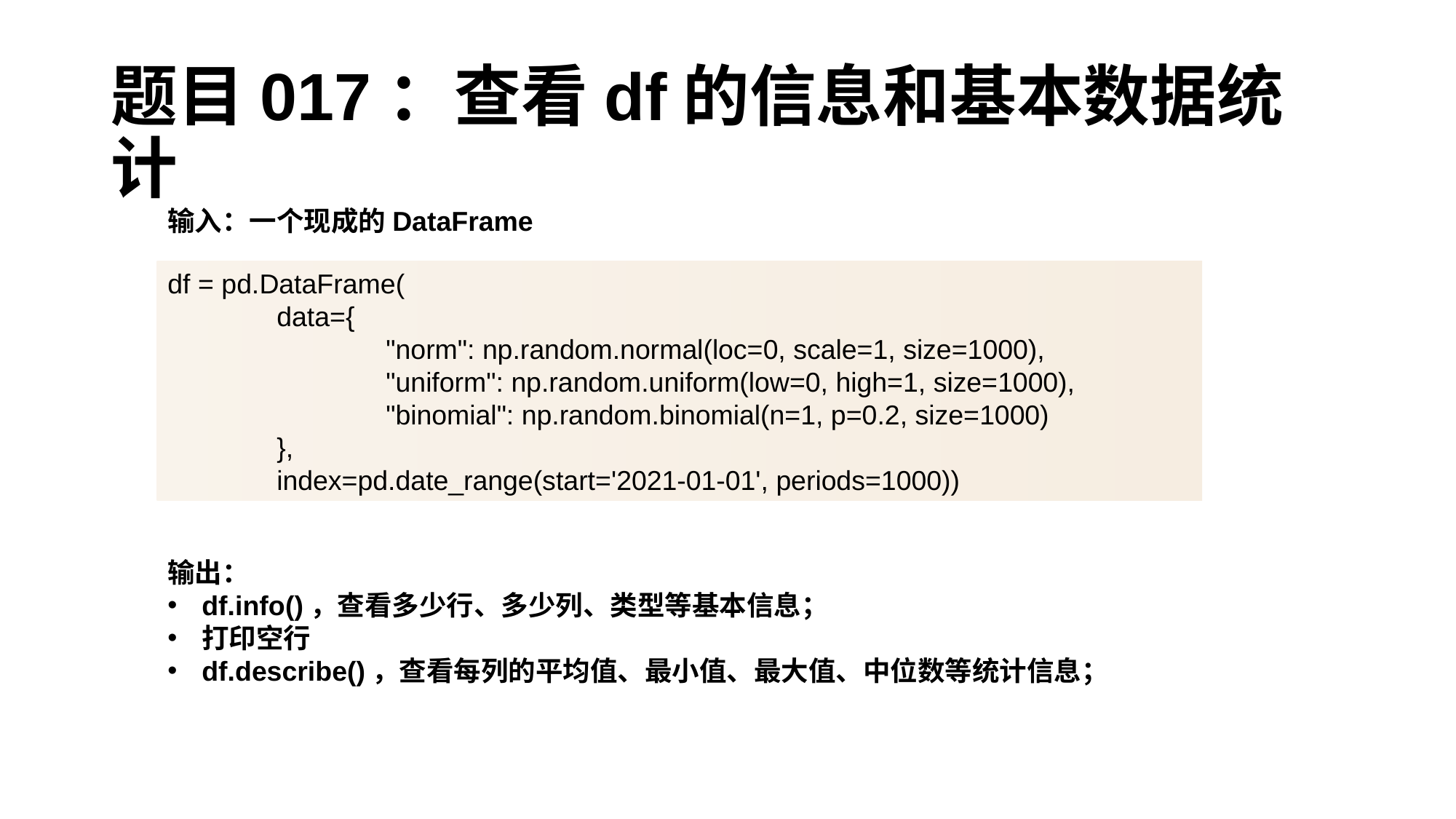

# 题目017：查看df的信息和基本数据统计
输入：一个现成的DataFrame
df = pd.DataFrame(
	data={
		"norm": np.random.normal(loc=0, scale=1, size=1000),
		"uniform": np.random.uniform(low=0, high=1, size=1000),
		"binomial": np.random.binomial(n=1, p=0.2, size=1000)
	},
	index=pd.date_range(start='2021-01-01', periods=1000))
输出：
df.info()，查看多少行、多少列、类型等基本信息；
打印空行
df.describe()，查看每列的平均值、最小值、最大值、中位数等统计信息；